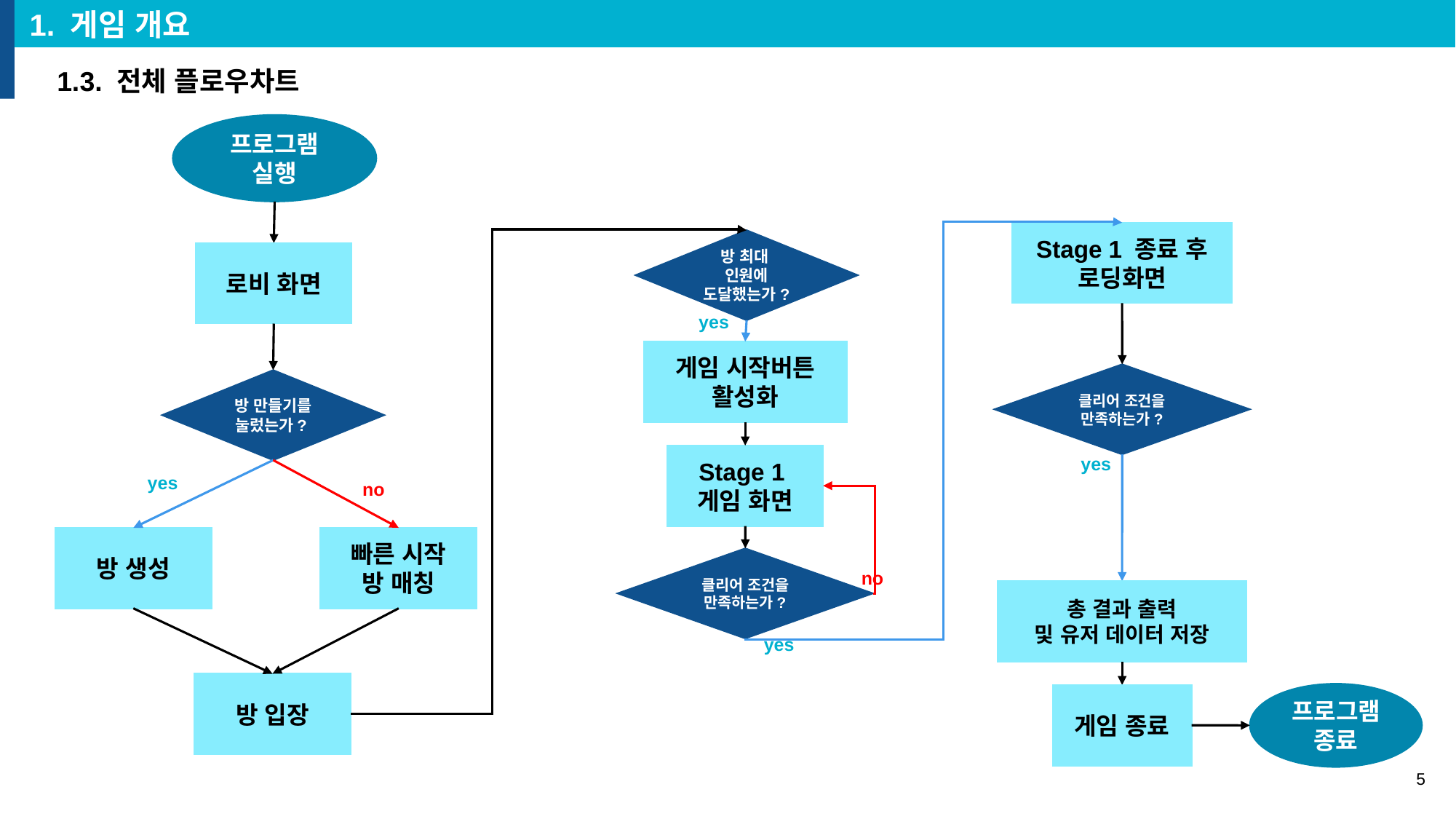

1. 게임 개요
1.3. 전체 플로우차트
프로그램 실행
Stage 1 종료 후 로딩화면
방 최대
인원에 도달했는가?
로비 화면
yes
게임 시작버튼
활성화
클리어 조건을 만족하는가?
방 만들기를 눌렀는가?
Stage 1
게임 화면
yes
yes
no
방 생성
빠른 시작
방 매칭
클리어 조건을 만족하는가?
no
총 결과 출력
및 유저 데이터 저장
yes
방 입장
프로그램 종료
게임 종료
5